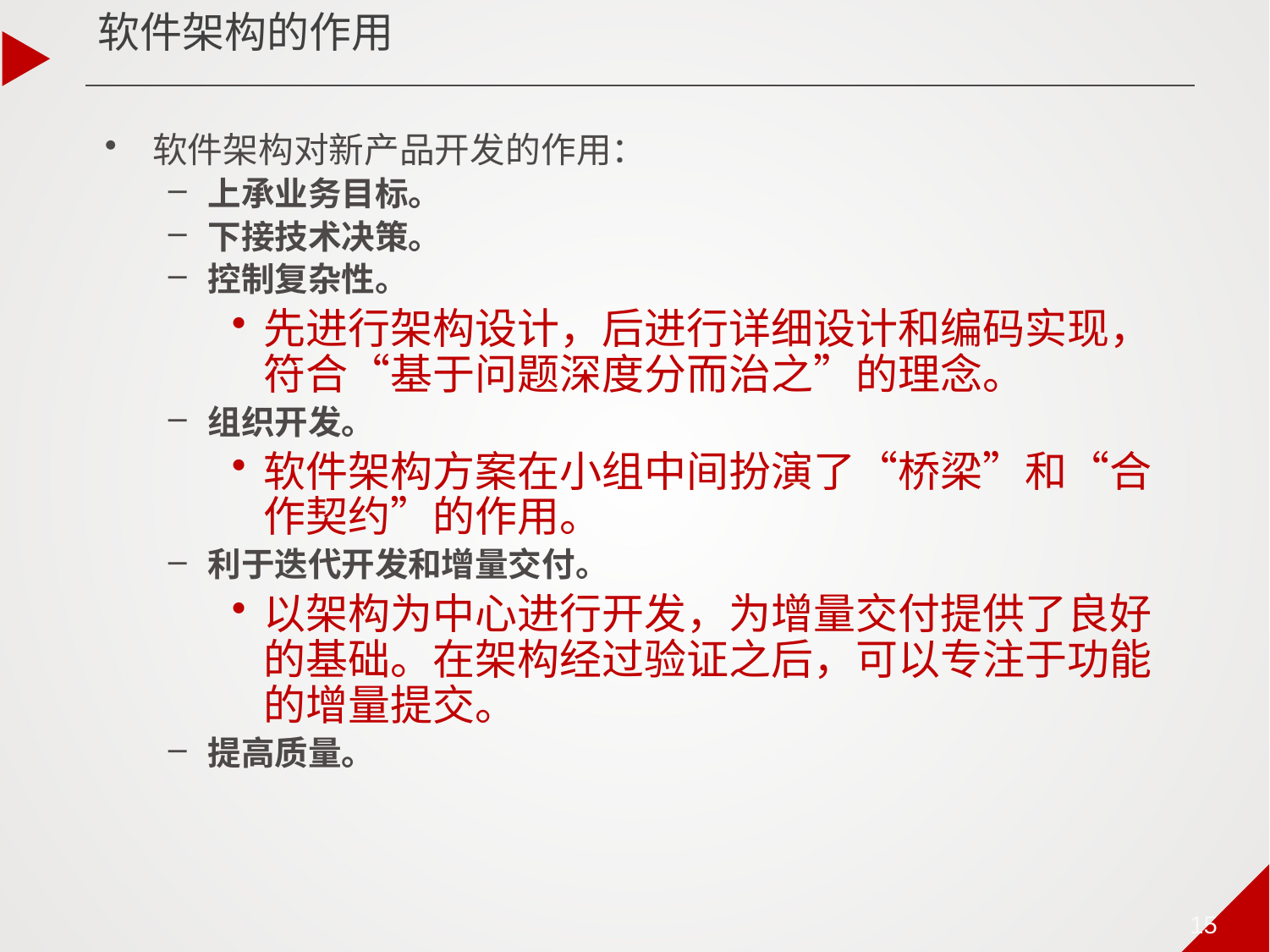

软件架构的作用

软件架构对新产品开发的作用：
上承业务目标。
下接技术决策。
控制复杂性。
先进行架构设计，后进行详细设计和编码实现，符合“基于问题深度分而治之”的理念。
组织开发。
软件架构方案在小组中间扮演了“桥梁”和“合作契约”的作用。
利于迭代开发和增量交付。
以架构为中心进行开发，为增量交付提供了良好的基础。在架构经过验证之后，可以专注于功能的增量提交。
提高质量。